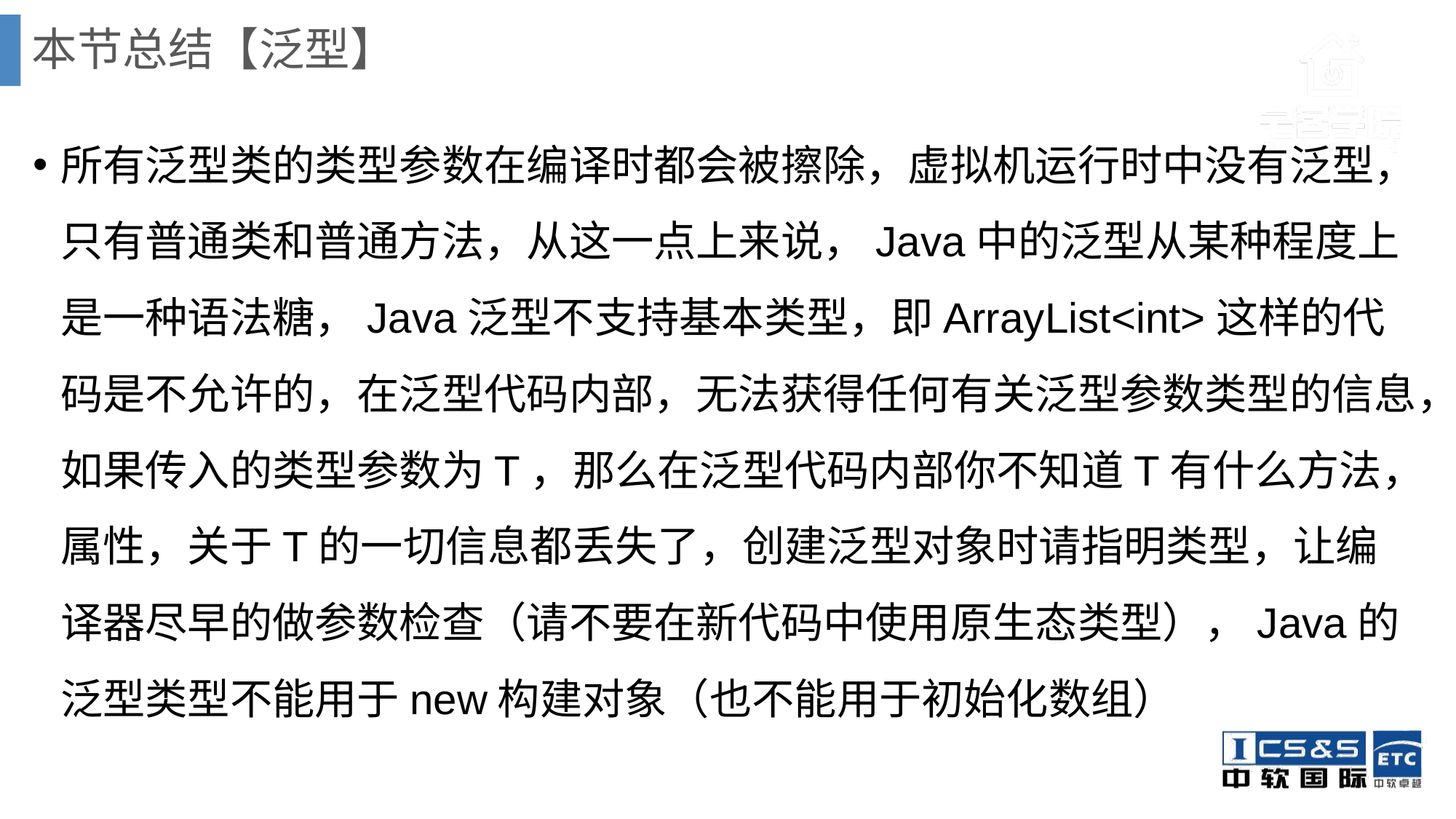

# 本节总结【泛型】
所有泛型类的类型参数在编译时都会被擦除，虚拟机运行时中没有泛型，只有普通类和普通方法，从这一点上来说，Java中的泛型从某种程度上是一种语法糖，Java泛型不支持基本类型，即ArrayList<int>这样的代码是不允许的，在泛型代码内部，无法获得任何有关泛型参数类型的信息，如果传入的类型参数为T，那么在泛型代码内部你不知道T有什么方法，属性，关于T的一切信息都丢失了，创建泛型对象时请指明类型，让编译器尽早的做参数检查（请不要在新代码中使用原生态类型），Java的泛型类型不能用于new构建对象（也不能用于初始化数组）